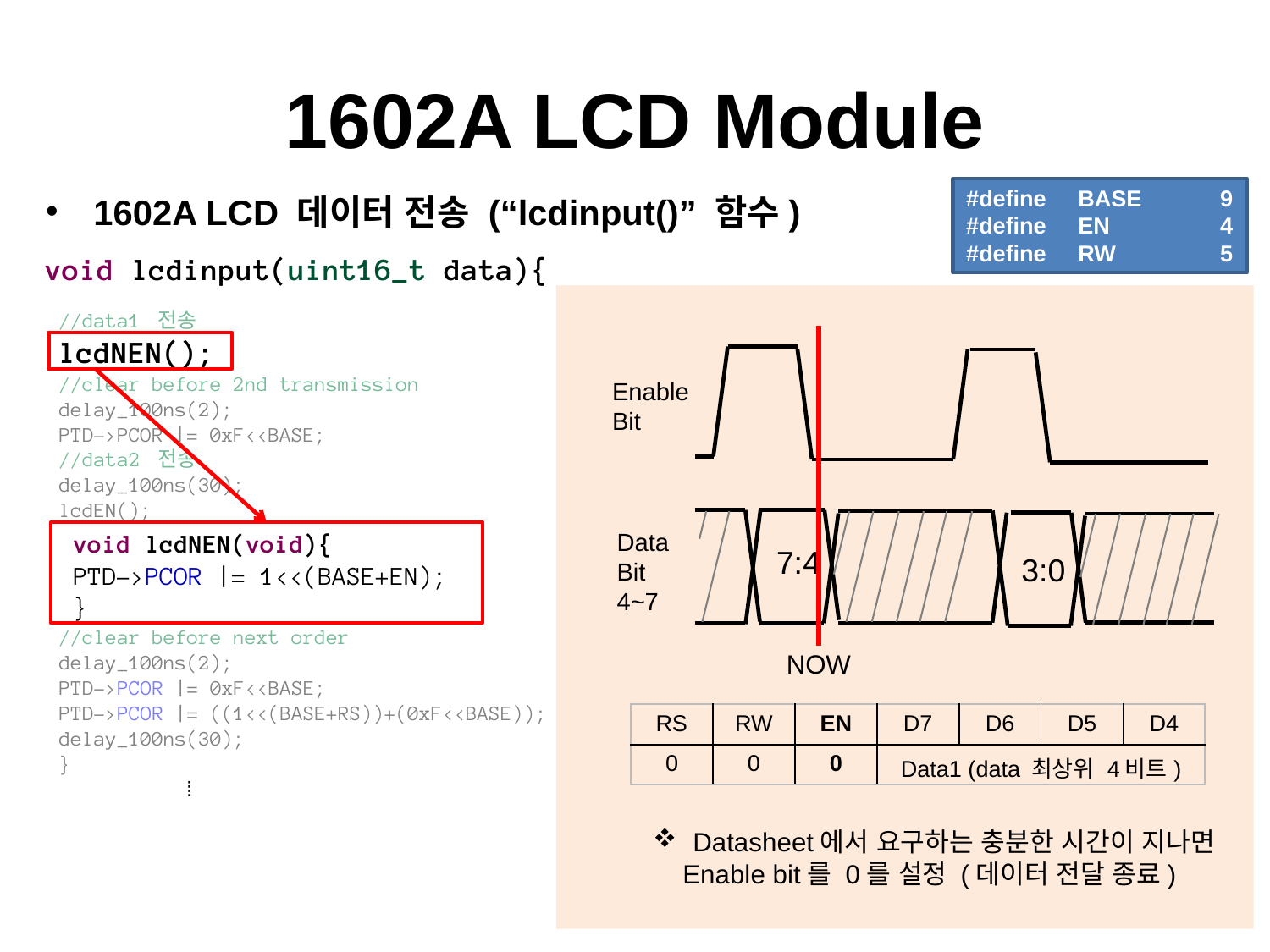

# 1602A LCD Module
1602A LCD 데이터 전송 (“lcdinput()” 함수)

#define     BASE 	9
#define     EN	4
#define     RW	5

void lcdinput(uint16_t data){

//data1 전송
lcdNEN();
//clear before 2nd transmission
delay_100ns(2);
PTD->PCOR |= 0xF<<BASE;
//data2 전송
delay_100ns(30);
lcdEN();
PTD->PCOR |= 0xF<<BASE;;
PTD->PSOR |= data2;
delay_100ns(5);
lcdNEN();
//clear before next order
delay_100ns(2);
PTD->PCOR |= 0xF<<BASE;
PTD->PCOR |= ((1<<(BASE+RS))+(0xF<<BASE));
delay_100ns(30);
}
	⁞

Enable
Bit
Data
Bit
4~7
7:4
3:0
NOW

void lcdNEN(void){
PTD->PCOR |= 1<<(BASE+EN);
}

| RS | RW | EN | D7 | D6 | D5 | D4 |
| --- | --- | --- | --- | --- | --- | --- |
| 0 | 0 | 0 | Data1 (data 최상위 4비트) |  |  |  |
Datasheet에서 요구하는 충분한 시간이 지나면
    Enable bit를 0를 설정 (데이터 전달 종료)